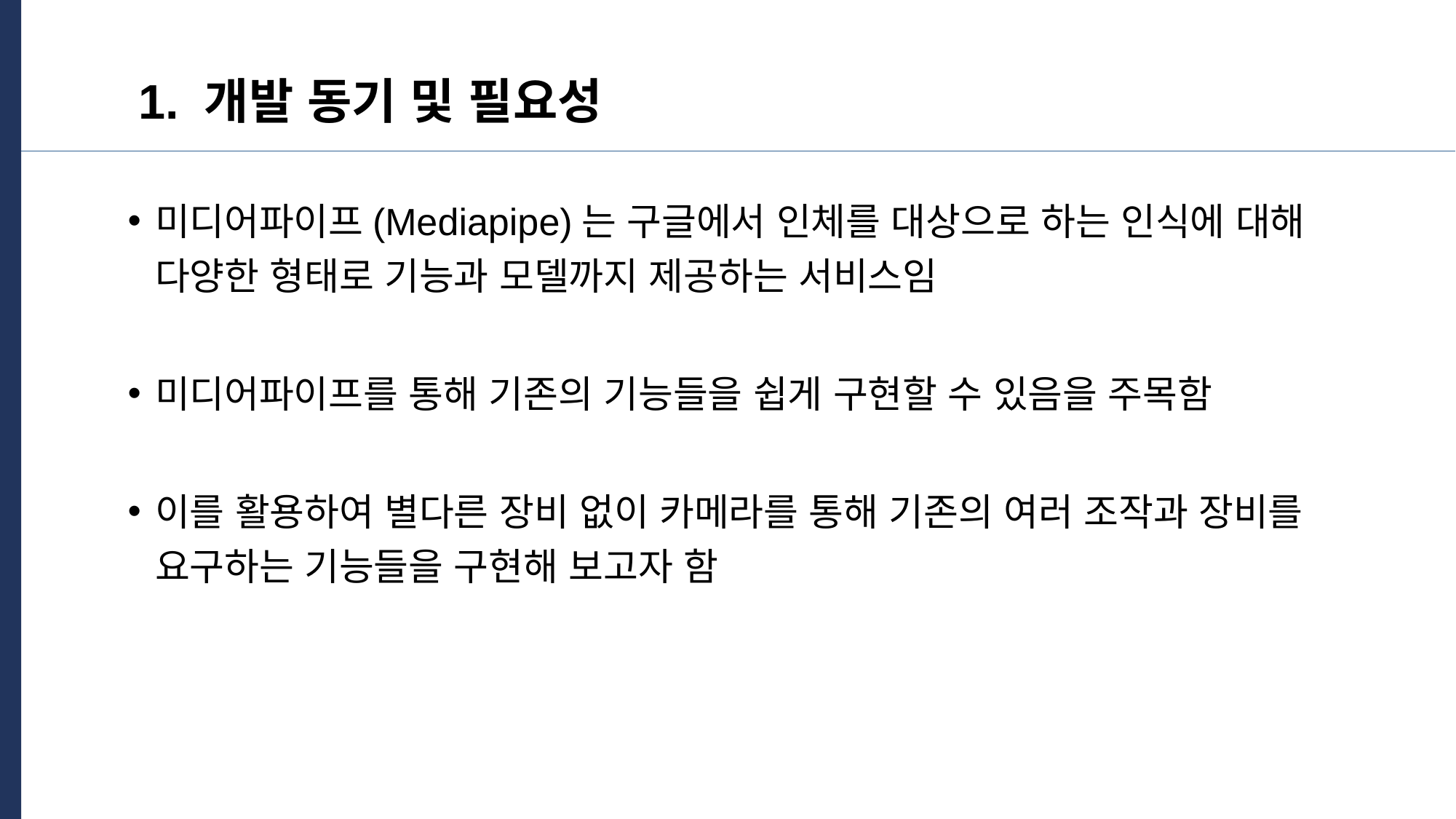

1. 개발 동기 및 필요성
미디어파이프(Mediapipe)는 구글에서 인체를 대상으로 하는 인식에 대해 다양한 형태로 기능과 모델까지 제공하는 서비스임

미디어파이프를 통해 기존의 기능들을 쉽게 구현할 수 있음을 주목함

이를 활용하여 별다른 장비 없이 카메라를 통해 기존의 여러 조작과 장비를 요구하는 기능들을 구현해 보고자 함
주제를 입력하세요
주제를 입력하세요
4